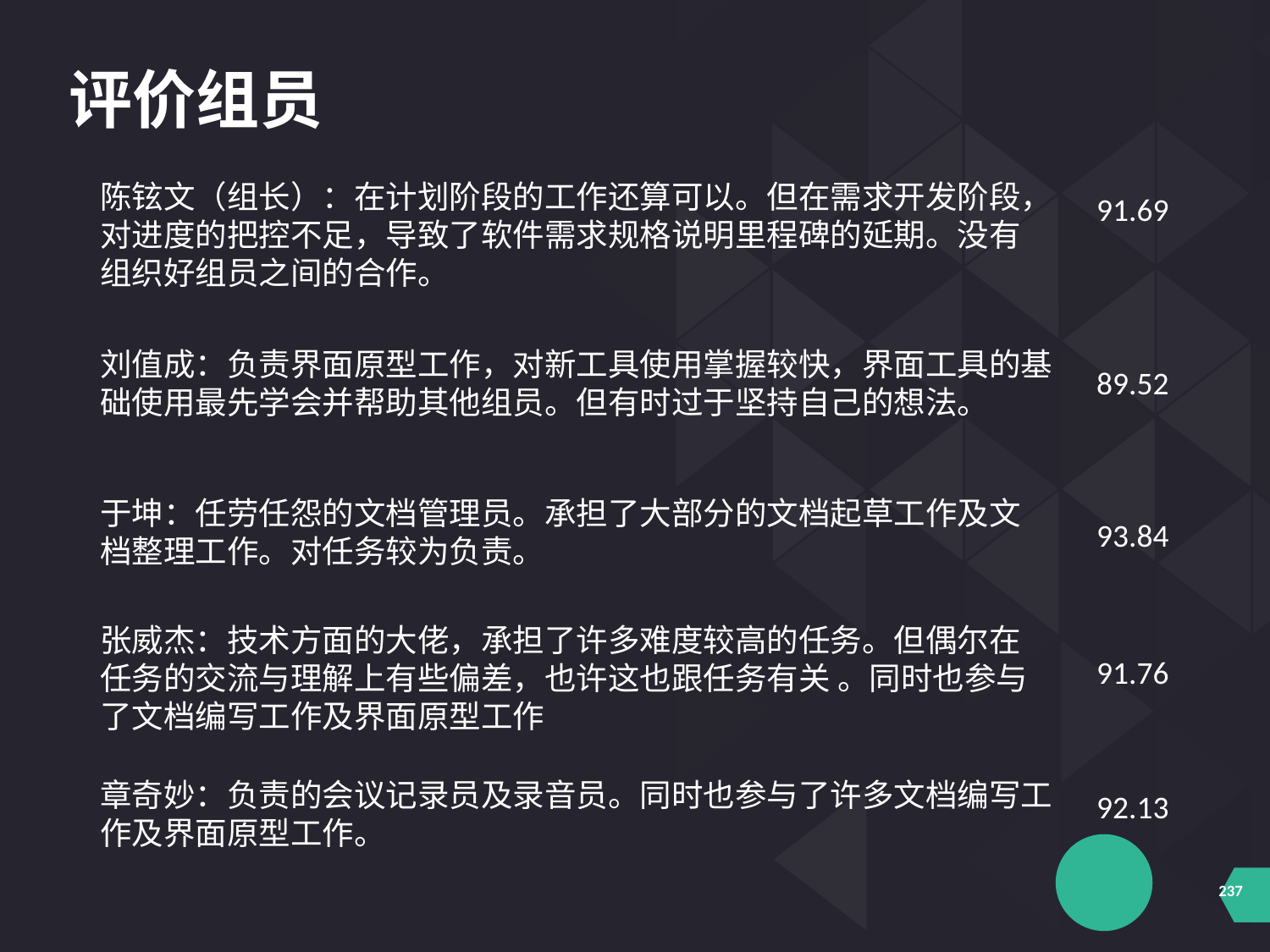

评价组员
陈铉文（组长）：在计划阶段的工作还算可以。但在需求开发阶段，对进度的把控不足，导致了软件需求规格说明里程碑的延期。没有组织好组员之间的合作。
刘值成：负责界面原型工作，对新工具使用掌握较快，界面工具的基础使用最先学会并帮助其他组员。但有时过于坚持自己的想法。
于坤：任劳任怨的文档管理员。承担了大部分的文档起草工作及文档整理工作。对任务较为负责。
张威杰：技术方面的大佬，承担了许多难度较高的任务。但偶尔在任务的交流与理解上有些偏差，也许这也跟任务有关 。同时也参与了文档编写工作及界面原型工作
章奇妙：负责的会议记录员及录音员。同时也参与了许多文档编写工作及界面原型工作。
91.69
89.52
93.84
91.76
92.13